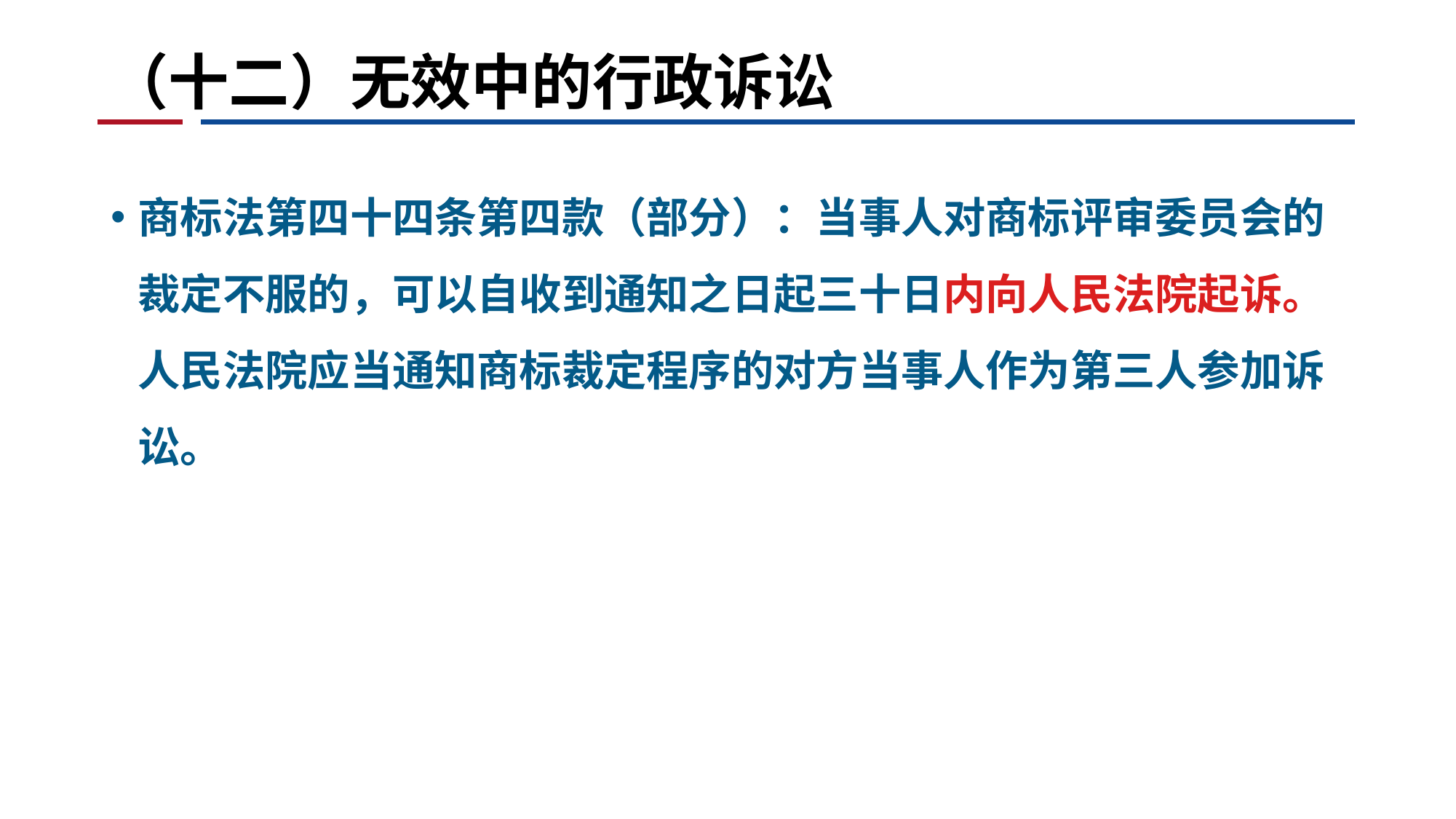

# （十二）无效中的行政诉讼
商标法第四十四条第四款（部分）：当事人对商标评审委员会的裁定不服的，可以自收到通知之日起三十日内向人民法院起诉。人民法院应当通知商标裁定程序的对方当事人作为第三人参加诉讼。